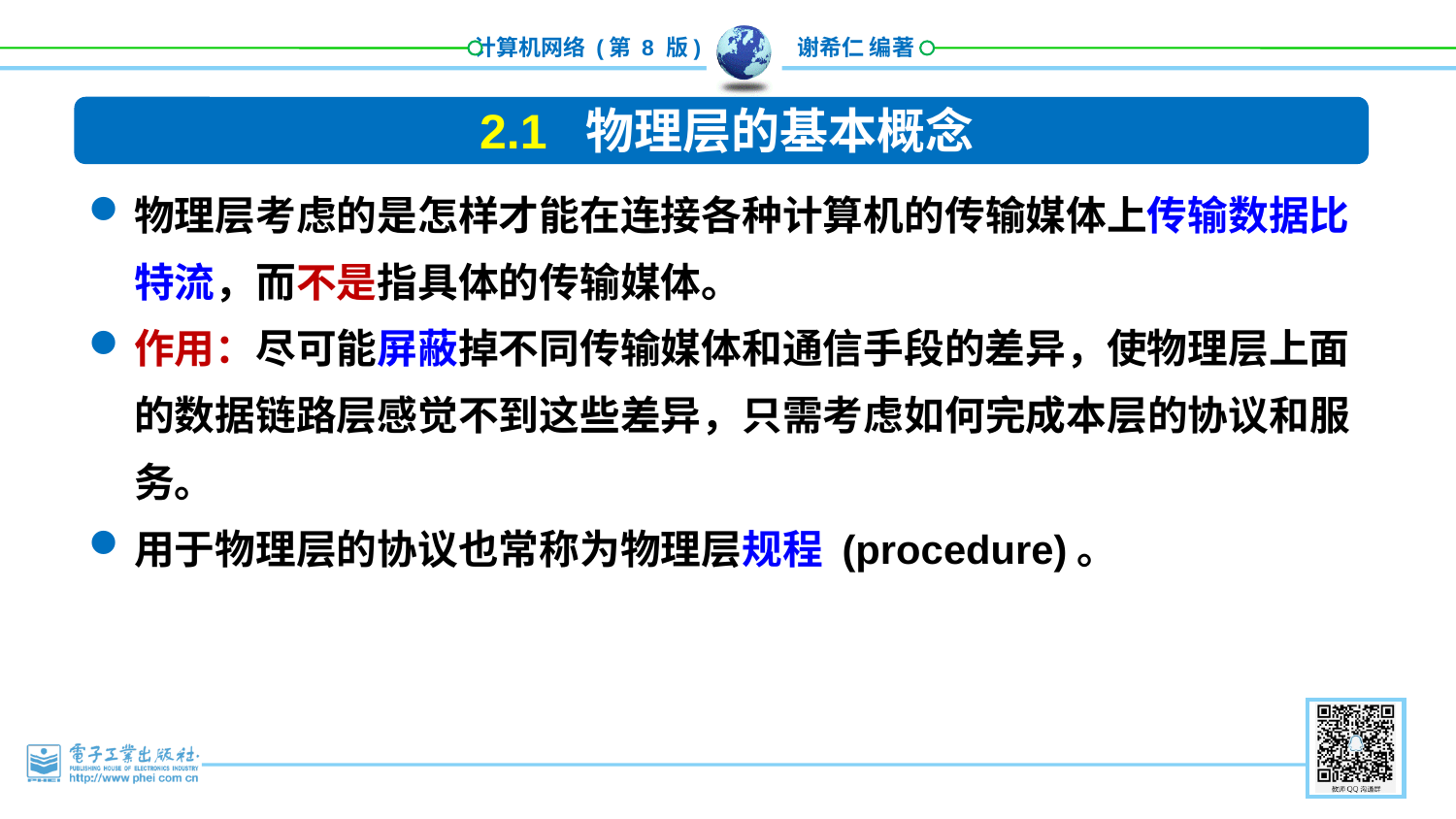

2.1  物理层的基本概念
物理层考虑的是怎样才能在连接各种计算机的传输媒体上传输数据比特流，而不是指具体的传输媒体。
作用：尽可能屏蔽掉不同传输媒体和通信手段的差异，使物理层上面的数据链路层感觉不到这些差异，只需考虑如何完成本层的协议和服务。
用于物理层的协议也常称为物理层规程 (procedure)。